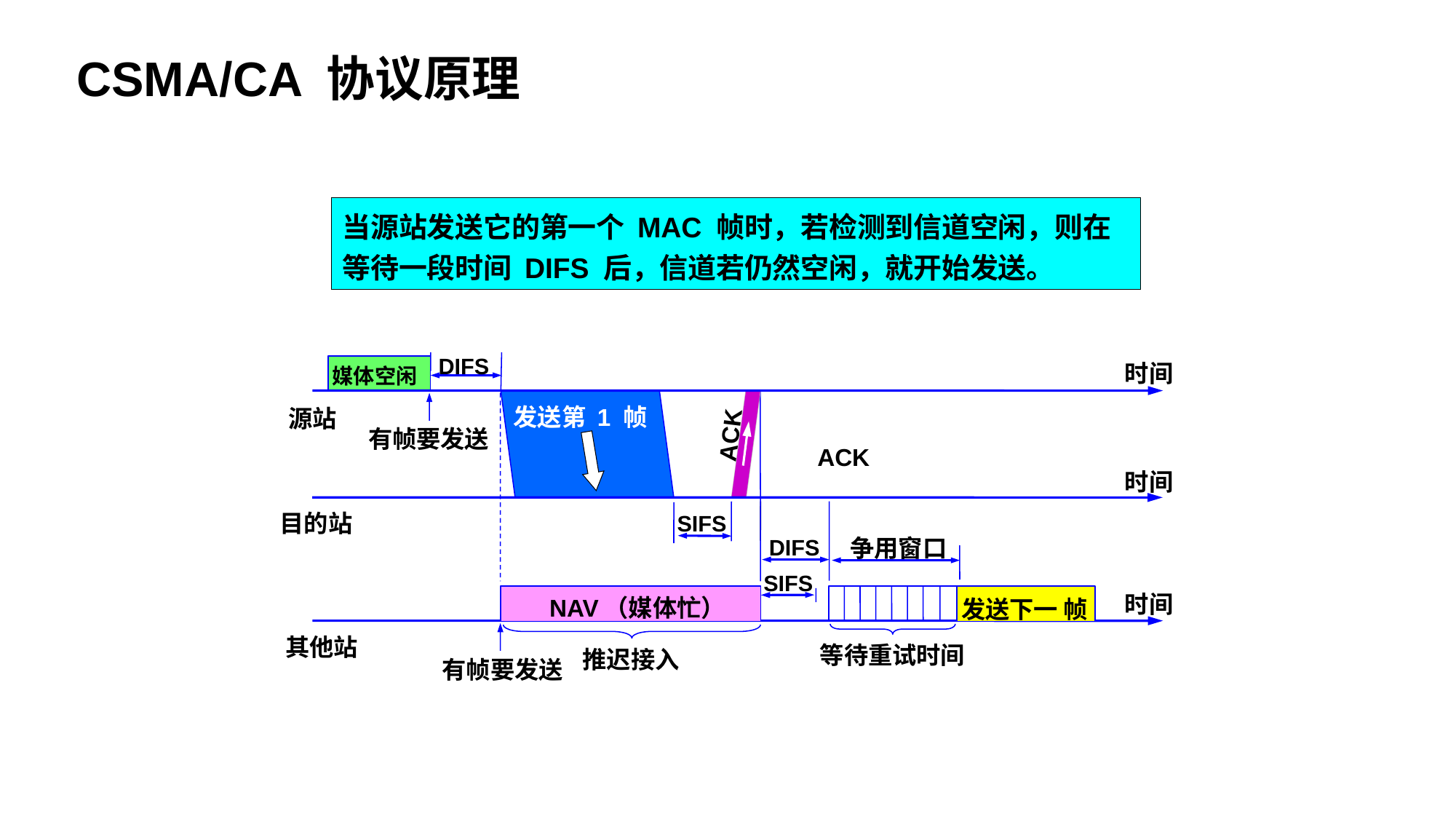

CSMA/CA 协议原理
当源站发送它的第一个 MAC 帧时，若检测到信道空闲，则在等待一段时间 DIFS 后，信道若仍然空闲，就开始发送。
DIFS
时间

媒体空闲

发送第 1 帧

源站

有帧要发送
ACK

ACK

时间
目的站

SIFS

争用窗口
DIFS

SIFS

时间
NAV（媒体忙）
发送下一 帧

 其他站

等待重试时间
推迟接入
有帧要发送